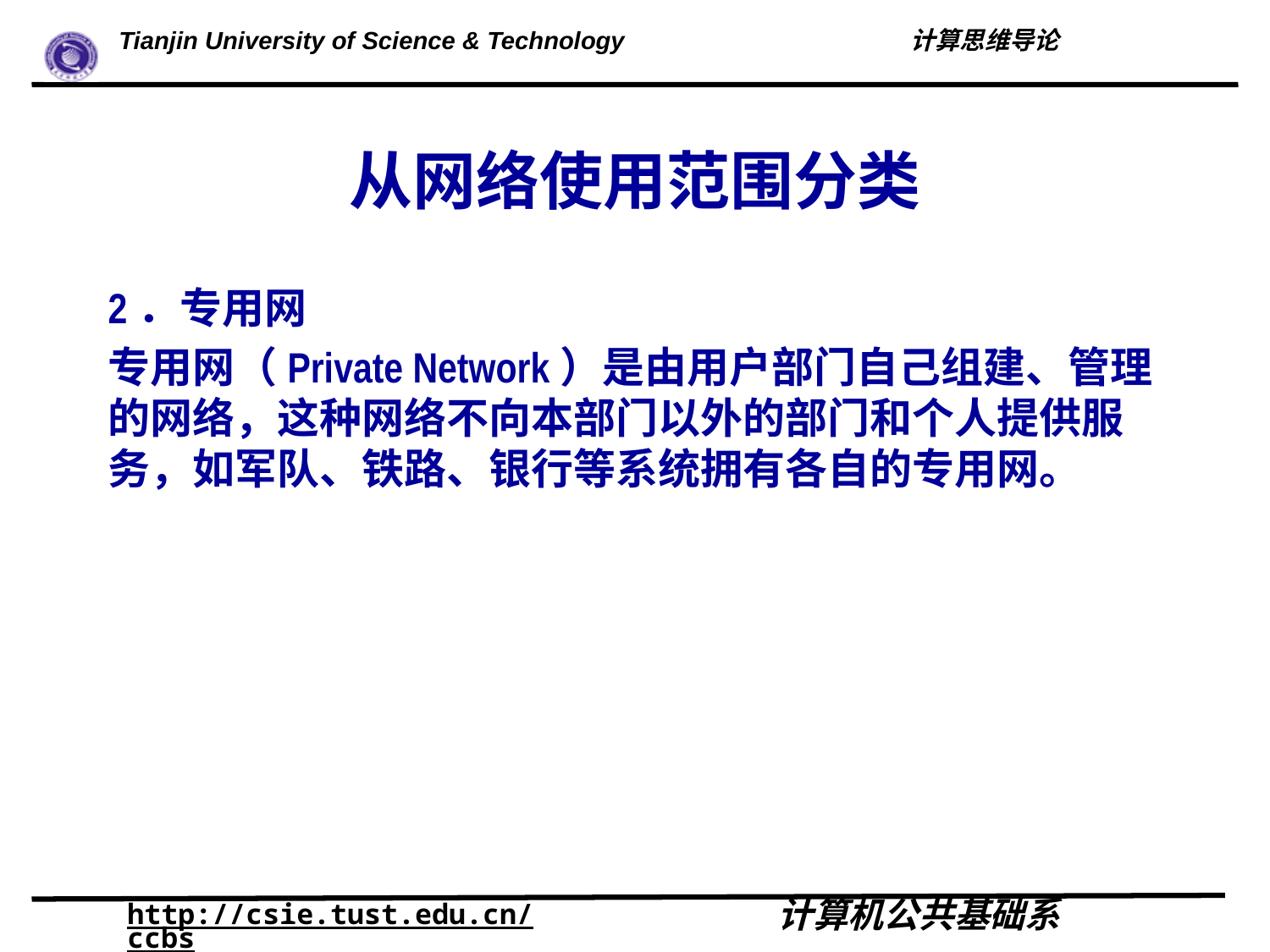

# 从网络使用范围分类
2．专用网
专用网（Private Network）是由用户部门自己组建、管理的网络，这种网络不向本部门以外的部门和个人提供服务，如军队、铁路、银行等系统拥有各自的专用网。